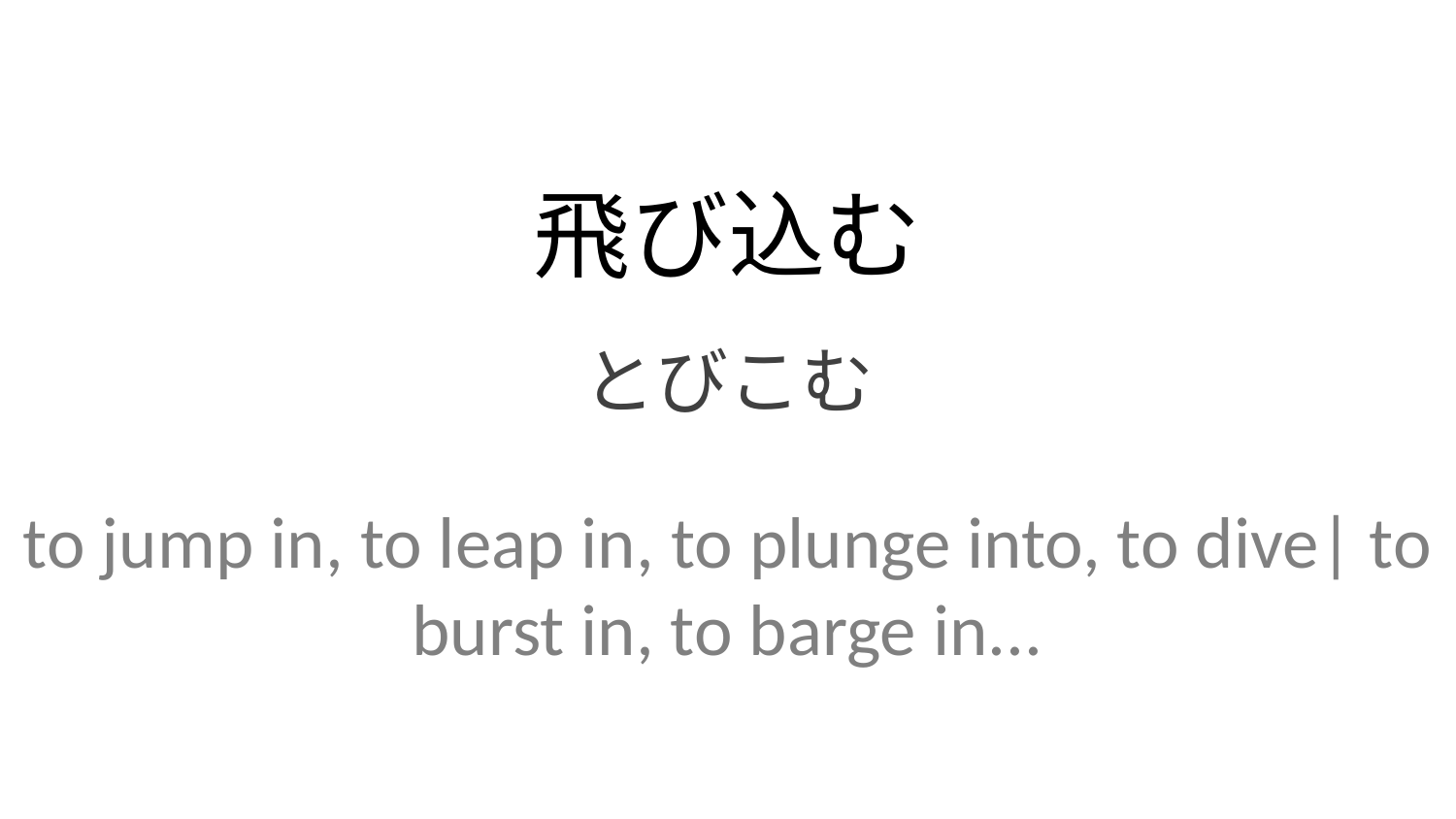

飛び込む

とびこむ
to jump in, to leap in, to plunge into, to dive| to burst in, to barge in...